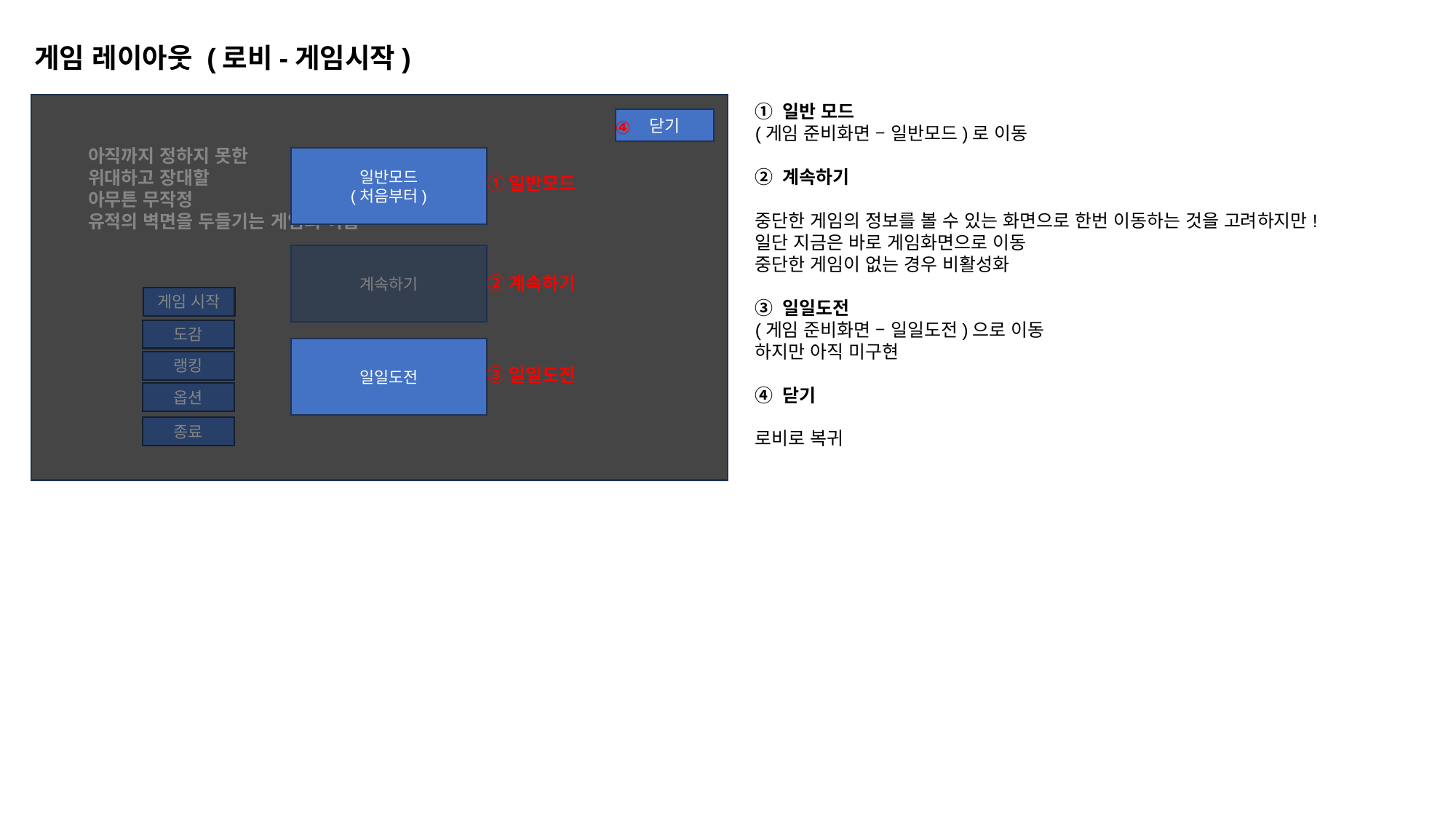

게임 레이아웃 (로비-게임시작)

① 일반 모드
(게임 준비화면 – 일반모드)로 이동

② 계속하기

중단한 게임의 정보를 볼 수 있는 화면으로 한번 이동하는 것을 고려하지만!
일단 지금은 바로 게임화면으로 이동
중단한 게임이 없는 경우 비활성화

③ 일일도전
(게임 준비화면 – 일일도전)으로 이동
하지만 아직 미구현

④ 닫기

로비로 복귀
닫기
④
아직까지 정하지 못한
위대하고 장대할
아무튼 무작정
유적의 벽면을 두들기는 게임의 이름
일반모드
(처음부터)
①일반모드
계속하기
②계속하기
게임 시작
도감
일일도전
랭킹
③일일도전
옵션
종료